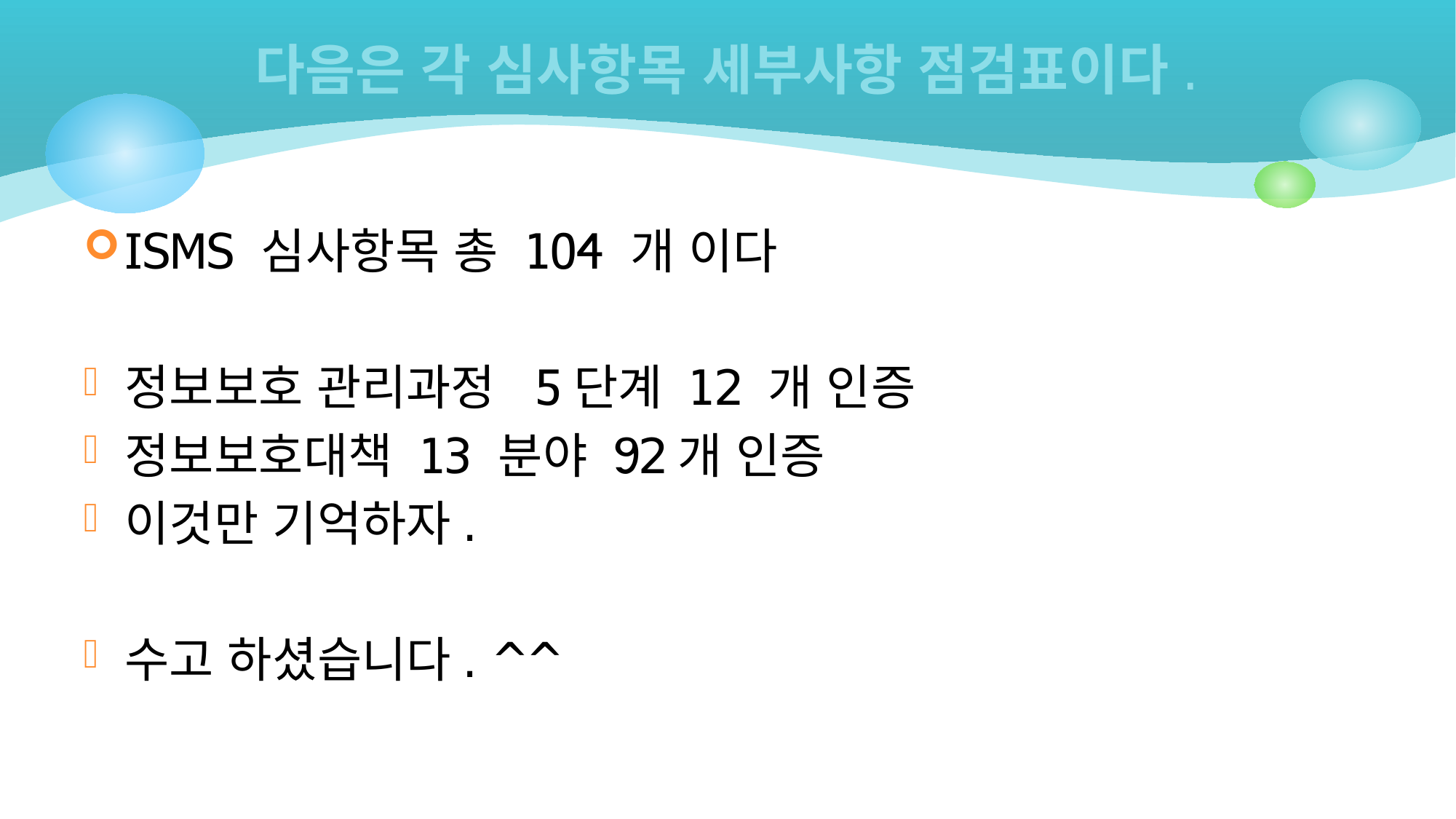

# 다음은 각 심사항목 세부사항 점검표이다.
ISMS 심사항목 총 104 개 이다

정보보호 관리과정  5단계 12 개 인증
정보보호대책 13 분야 92개 인증
이것만 기억하자.

수고 하셨습니다. ^^